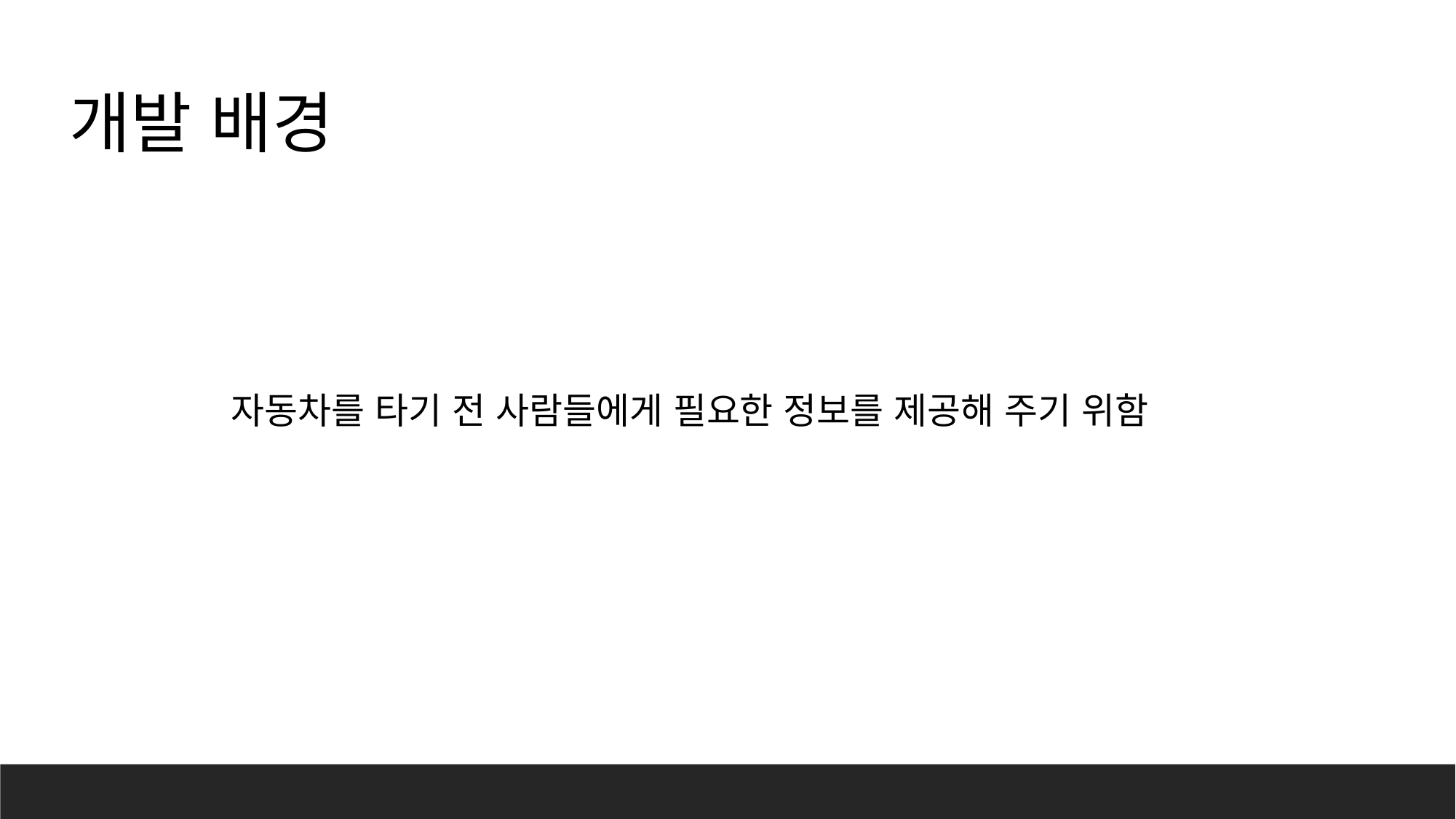

개발 배경
자동차를 타기 전 사람들에게 필요한 정보를 제공해 주기 위함